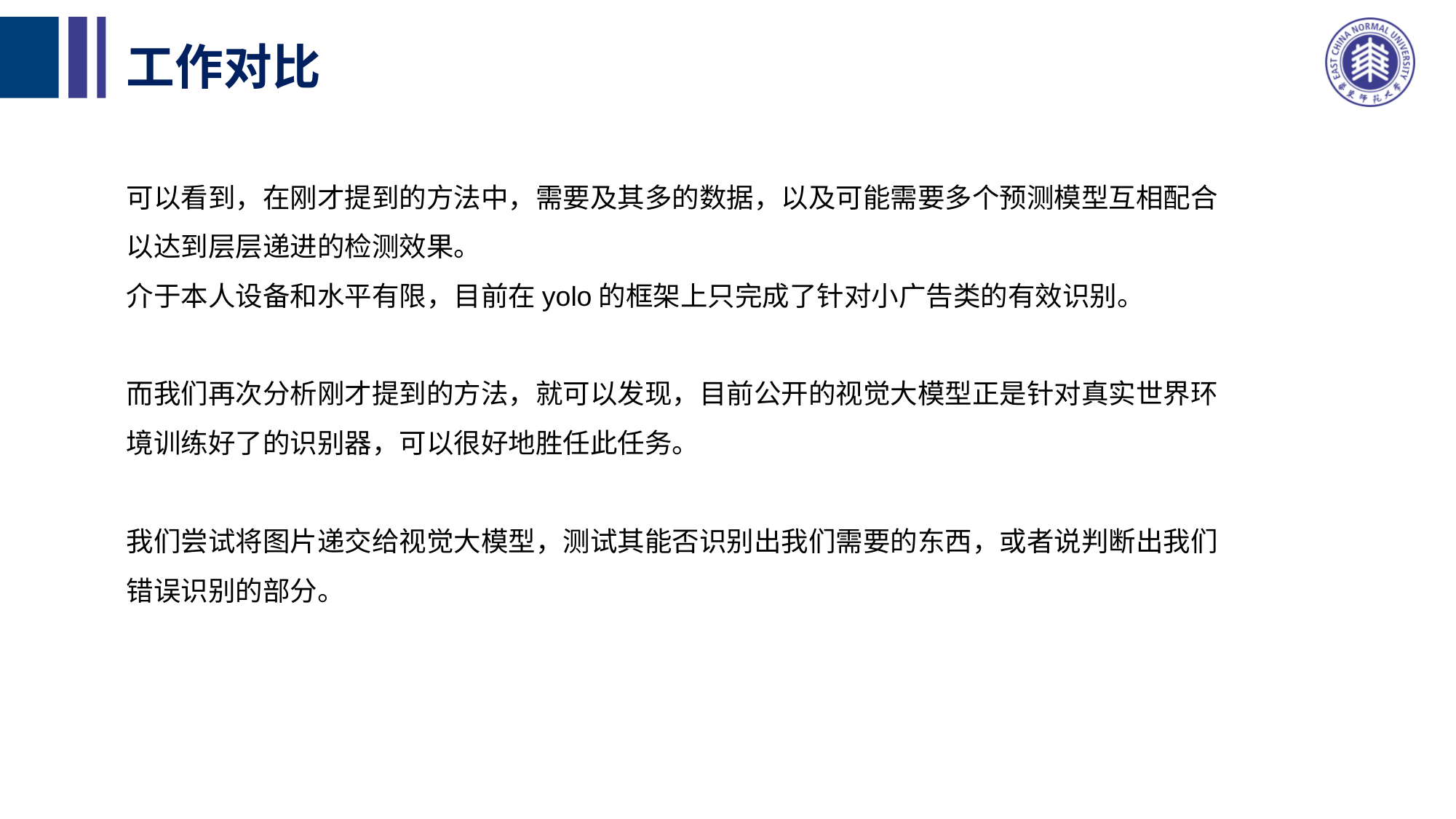

# 工作对比
可以看到，在刚才提到的方法中，需要及其多的数据，以及可能需要多个预测模型互相配合
以达到层层递进的检测效果。
介于本人设备和水平有限，目前在yolo的框架上只完成了针对小广告类的有效识别。

而我们再次分析刚才提到的方法，就可以发现，目前公开的视觉大模型正是针对真实世界环
境训练好了的识别器，可以很好地胜任此任务。

我们尝试将图片递交给视觉大模型，测试其能否识别出我们需要的东西，或者说判断出我们
错误识别的部分。